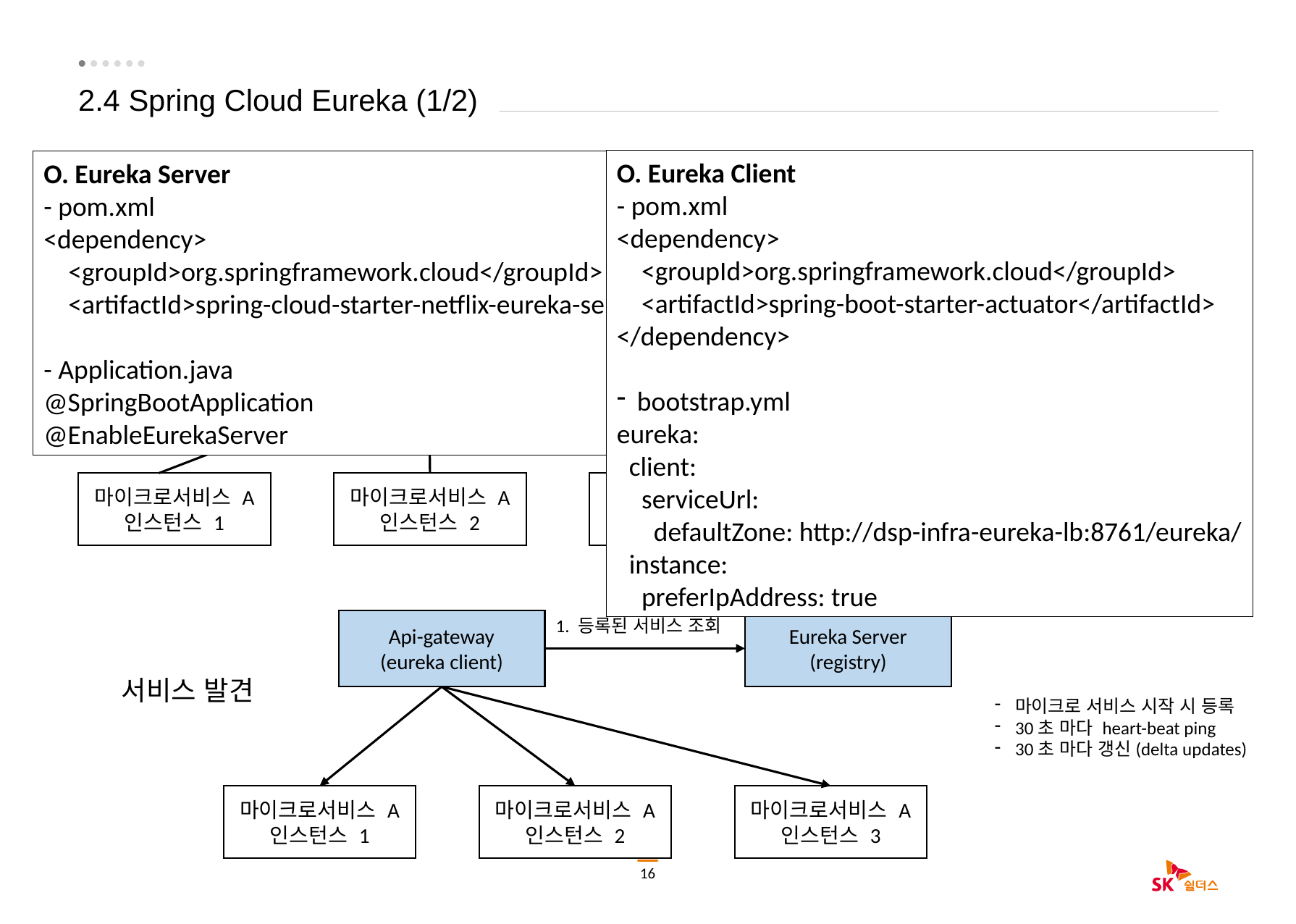

# 2.4 Spring Cloud Eureka (1/2)
서비스 등록 / 발견
서비스 인스턴스 개수와 관련된 서버 개수를 동적으로 조절 필요
IP주소는 예측할 수 없으며 정적으로 관리하기 어려움
O. Eureka Client
- pom.xml
<dependency>
    <groupId>org.springframework.cloud</groupId>
    <artifactId>spring-boot-starter-actuator</artifactId>
</dependency>

bootstrap.yml
eureka:
  client:
    serviceUrl:
      defaultZone: http://dsp-infra-eureka-lb:8761/eureka/
  instance:
    preferIpAddress: true
O. Eureka Server
- pom.xml
<dependency>
    <groupId>org.springframework.cloud</groupId>
    <artifactId>spring-cloud-starter-netflix-eureka-server</artifactId>

- Application.java
@SpringBootApplication
@EnableEurekaServer
Eureka Server
(registry)
서비스 등록
등록
등록
등록
마이크로서비스 A
인스턴스 1
마이크로서비스 A
인스턴스 2
마이크로서비스 A
인스턴스 3
1. 등록된 서비스 조회
Api-gateway
(eureka client)
Eureka Server
(registry)
서비스 발견
마이크로 서비스 시작 시 등록
30초 마다 heart-beat ping
30초 마다 갱신(delta updates)
마이크로서비스 A
인스턴스 1
마이크로서비스 A
인스턴스 2
마이크로서비스 A
인스턴스 3
16